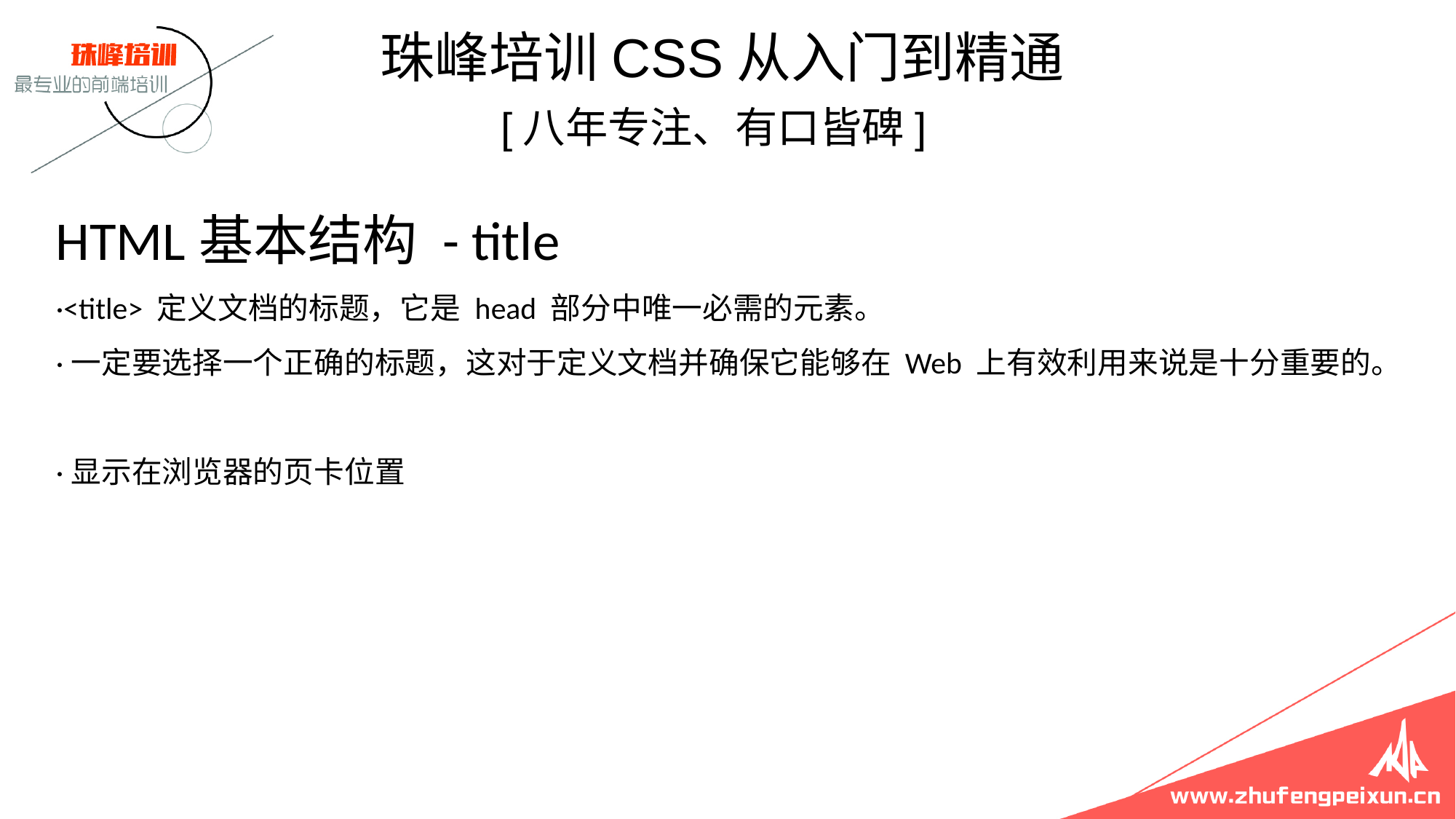

珠峰培训CSS从入门到精通
        [八年专注、有口皆碑]
# HTML基本结构 - title ·<title> 定义文档的标题，它是 head 部分中唯一必需的元素。 ·一定要选择一个正确的标题，这对于定义文档并确保它能够在 Web 上有效利用来说是十分重要的。 ·显示在浏览器的页卡位置